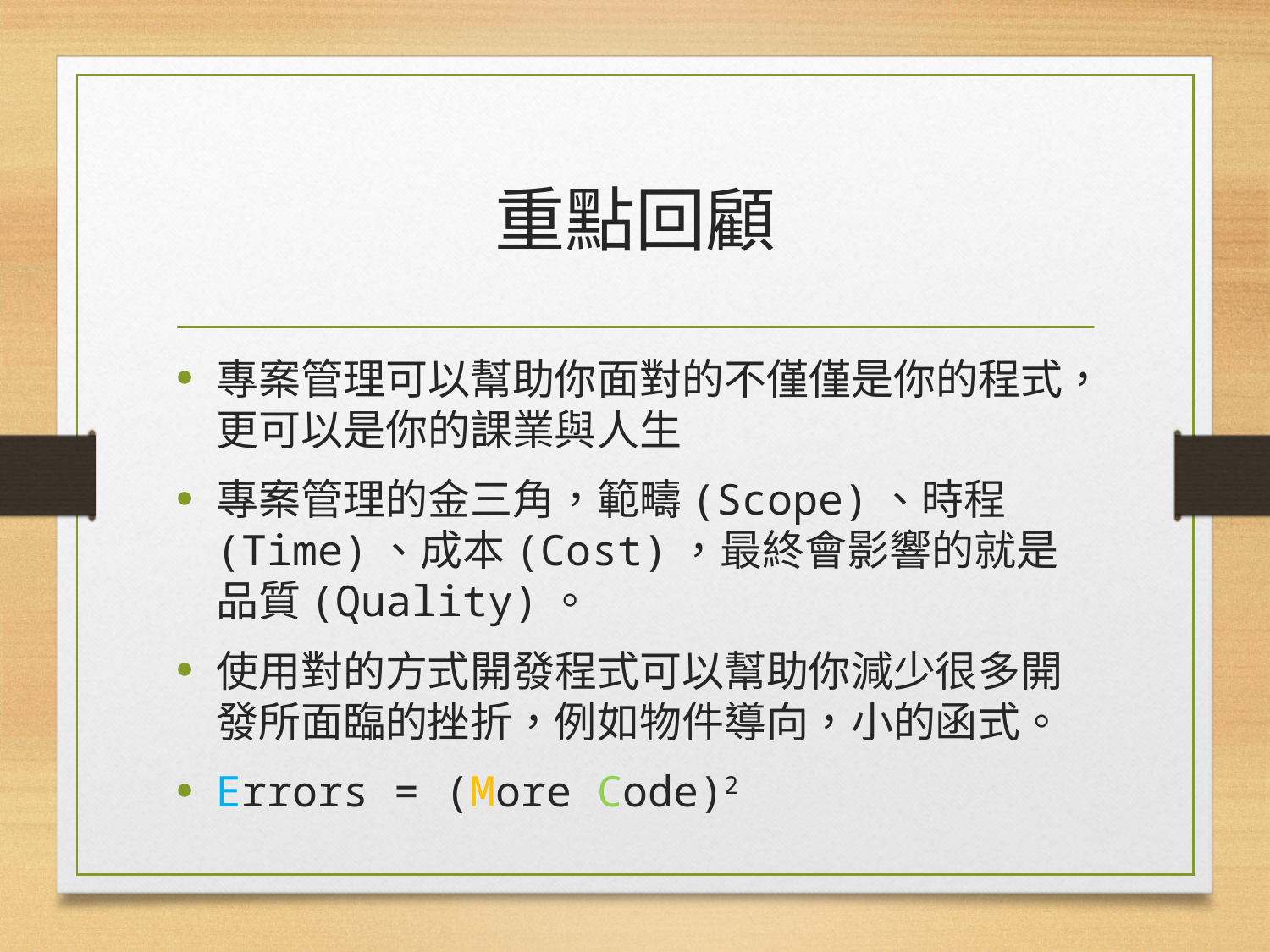

# 重點回顧
專案管理可以幫助你面對的不僅僅是你的程式，更可以是你的課業與人生
專案管理的金三角，範疇(Scope)、時程(Time)、成本(Cost)，最終會影響的就是品質(Quality)。
使用對的方式開發程式可以幫助你減少很多開發所面臨的挫折，例如物件導向，小的函式。
Errors = (More Code)2